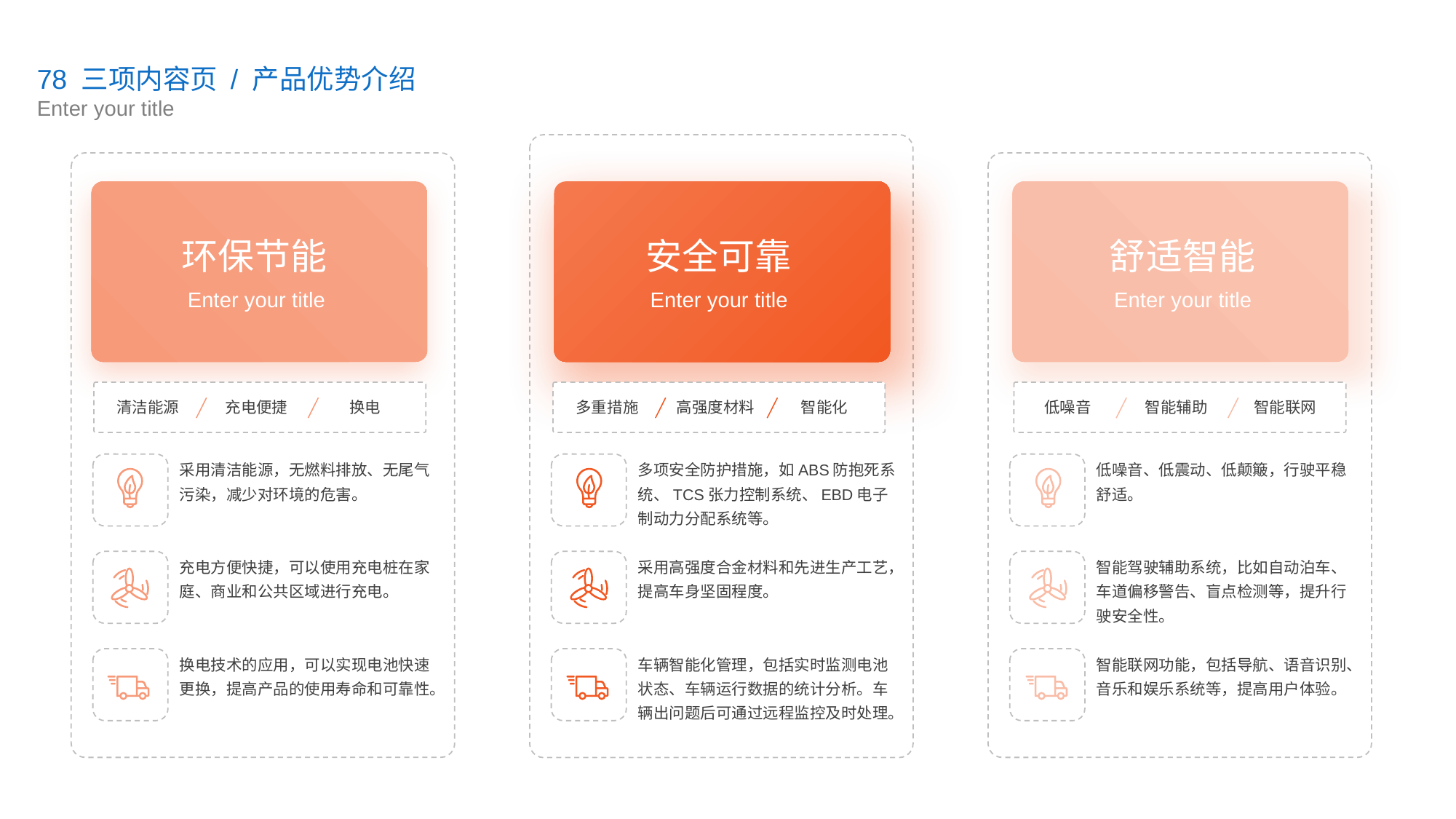

78 三项内容页 / 产品优势介绍
Enter your title

环保节能
安全可靠
舒适智能
Enter your title
Enter your title
Enter your title

清洁能源
充电便捷
换电
多重措施
高强度材料
智能化
低噪音
智能辅助
智能联网
采用清洁能源，无燃料排放、无尾气污染，减少对环境的危害。
多项安全防护措施，如ABS防抱死系统、TCS张力控制系统、EBD电子制动力分配系统等。
低噪音、低震动、低颠簸，行驶平稳舒适。

充电方便快捷，可以使用充电桩在家庭、商业和公共区域进行充电。
采用高强度合金材料和先进生产工艺，提高车身坚固程度。
智能驾驶辅助系统，比如自动泊车、车道偏移警告、盲点检测等，提升行驶安全性。

换电技术的应用，可以实现电池快速更换，提高产品的使用寿命和可靠性。
车辆智能化管理，包括实时监测电池状态、车辆运行数据的统计分析。车辆出问题后可通过远程监控及时处理。
智能联网功能，包括导航、语音识别、音乐和娱乐系统等，提高用户体验。